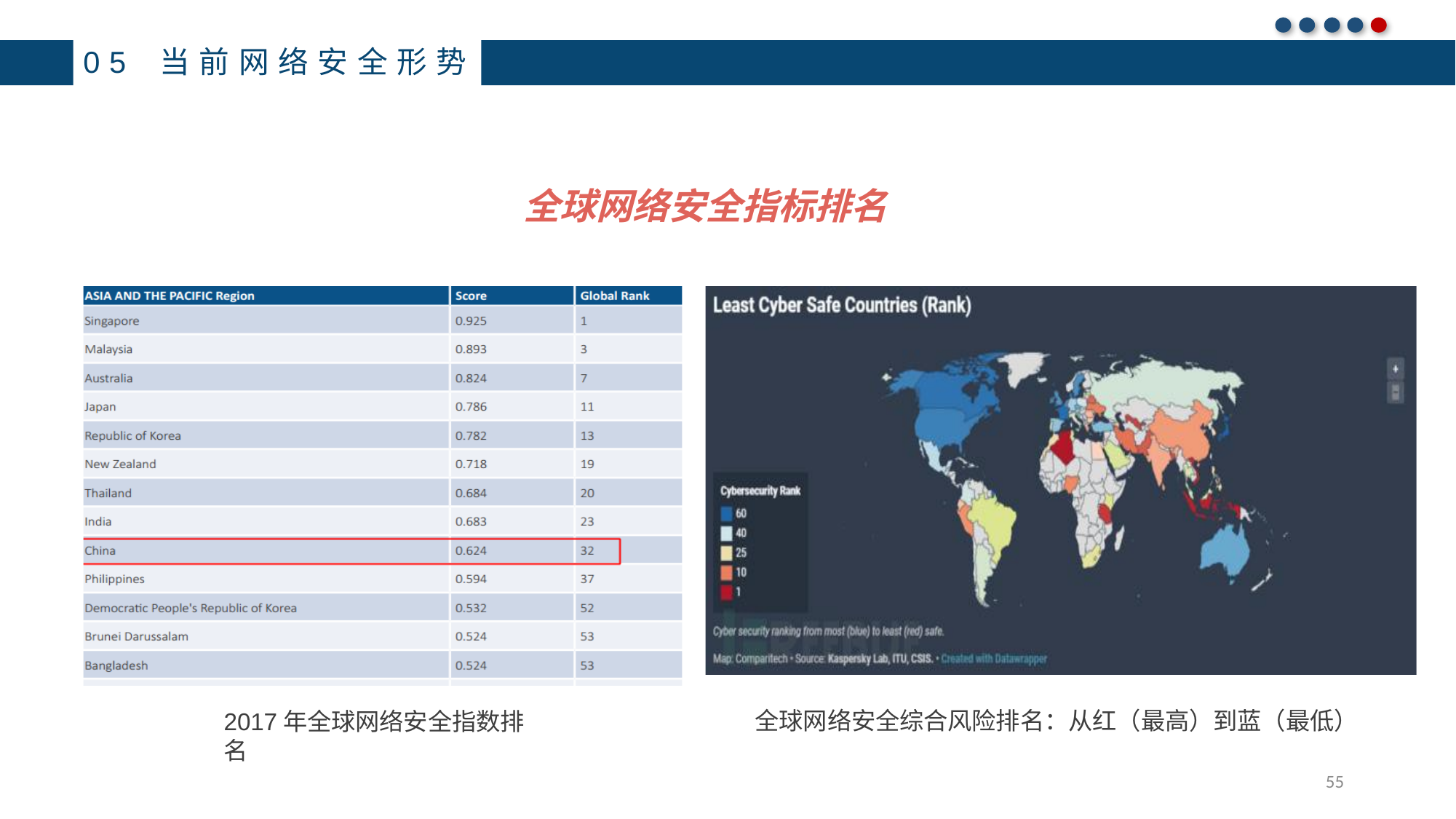

05 当前网络安全形势

全球网络安全指标排名

全球网络安全综合风险排名：从红（最高）到蓝（最低）
2017年全球网络安全指数排名
55